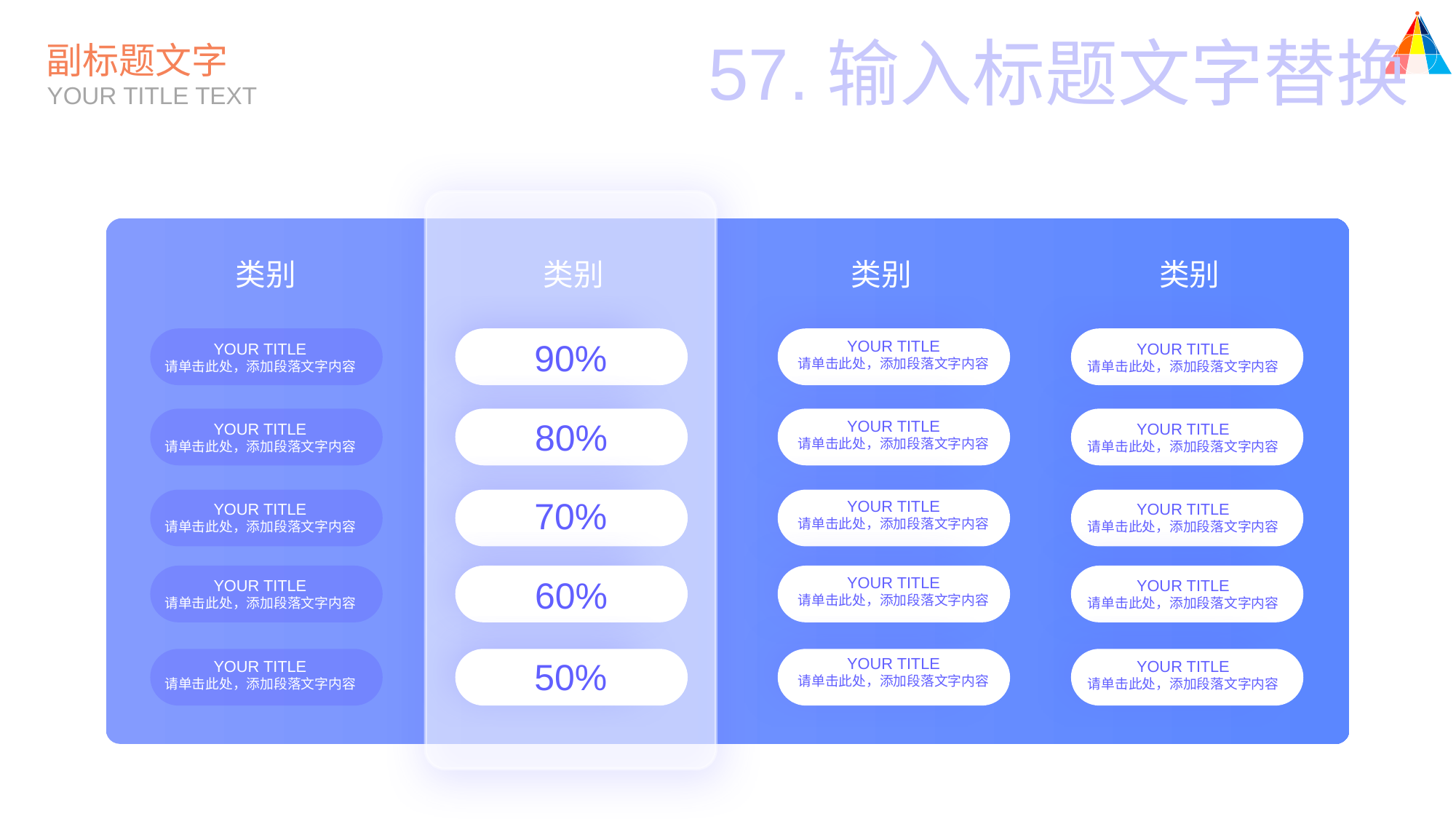

57.输入标题文字替换
副标题文字
YOUR TITLE TEXT

类别
类别
类别
类别

90%
YOUR TITLE
请单击此处，添加段落文字内容
YOUR TITLE
请单击此处，添加段落文字内容
YOUR TITLE
请单击此处，添加段落文字内容

80%
YOUR TITLE
请单击此处，添加段落文字内容
YOUR TITLE
请单击此处，添加段落文字内容
YOUR TITLE
请单击此处，添加段落文字内容
70%

YOUR TITLE
请单击此处，添加段落文字内容
YOUR TITLE
请单击此处，添加段落文字内容
YOUR TITLE
请单击此处，添加段落文字内容

60%
YOUR TITLE
请单击此处，添加段落文字内容
YOUR TITLE
请单击此处，添加段落文字内容
YOUR TITLE
请单击此处，添加段落文字内容
YOUR TITLE
请单击此处，添加段落文字内容

50%

YOUR TITLE
请单击此处，添加段落文字内容
YOUR TITLE
请单击此处，添加段落文字内容